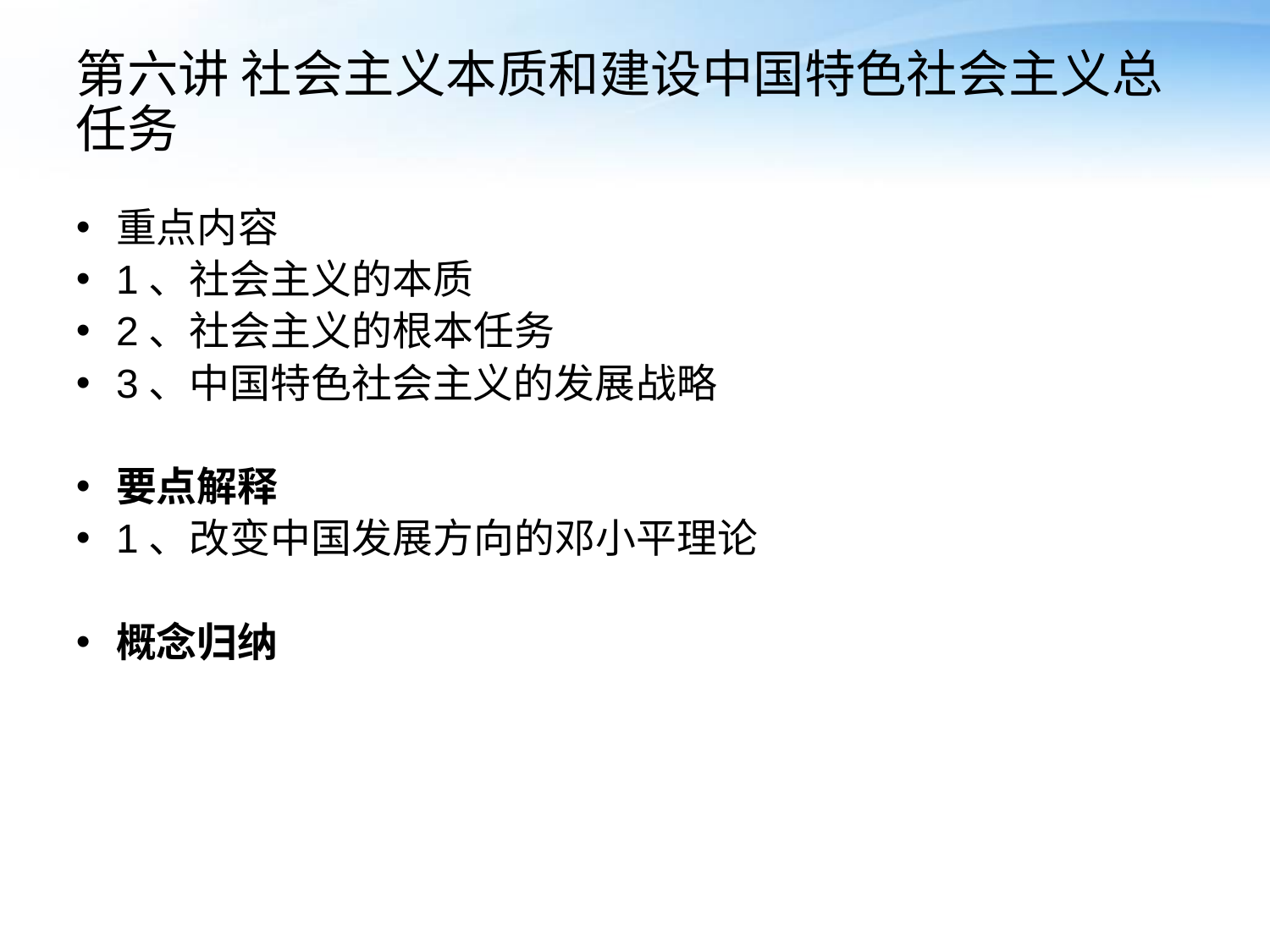

# 第六讲 社会主义本质和建设中国特色社会主义总任务
重点内容
1、社会主义的本质
2、社会主义的根本任务
3、中国特色社会主义的发展战略

要点解释
1、改变中国发展方向的邓小平理论

概念归纳